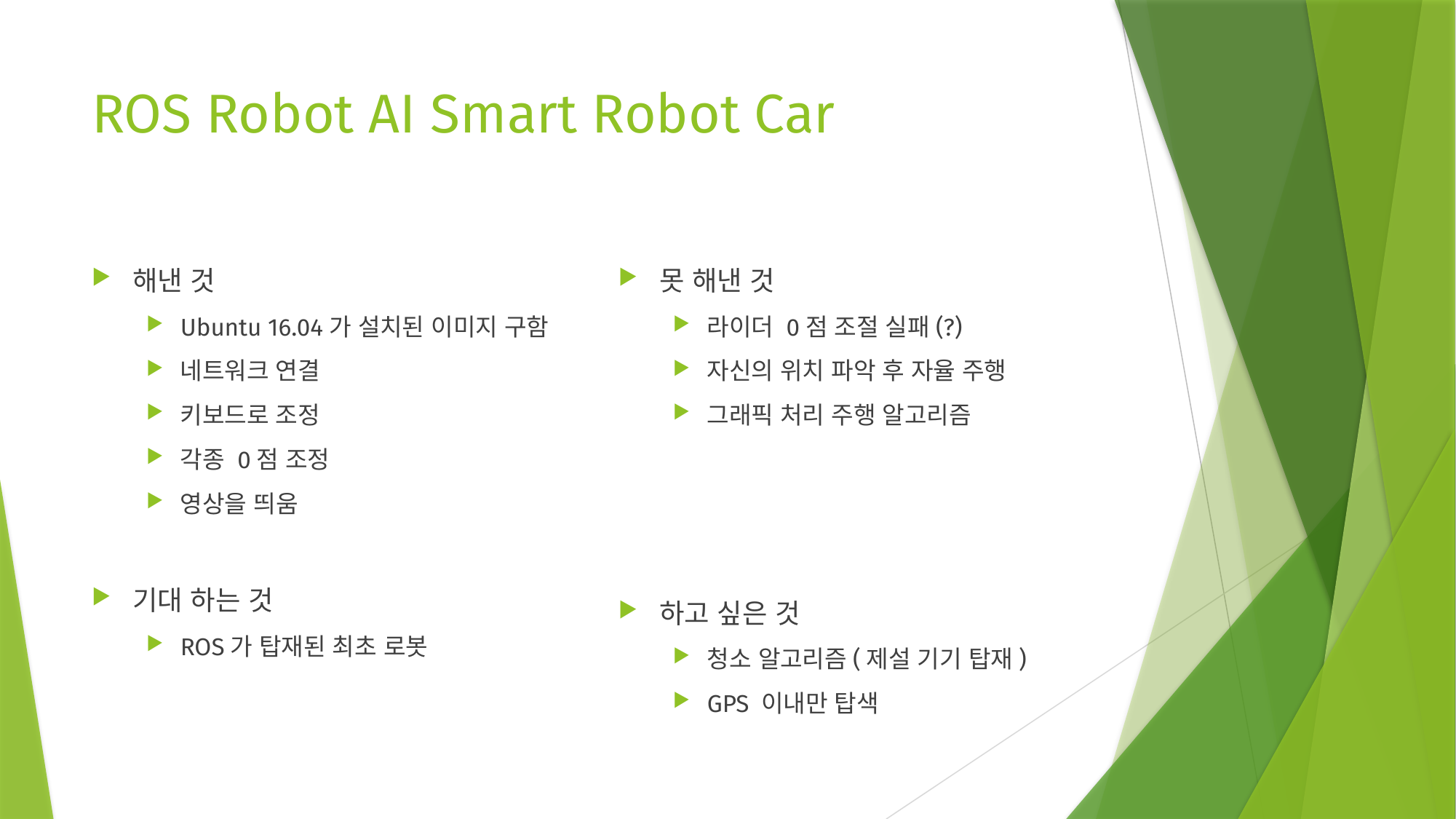

# ROS Robot AI Smart Robot Car
해낸 것
Ubuntu 16.04가 설치된 이미지 구함
네트워크 연결
키보드로 조정
각종 0점 조정
영상을 띄움

기대 하는 것
ROS가 탑재된 최초 로봇
못 해낸 것
라이더 0점 조절 실패(?)
자신의 위치 파악 후 자율 주행
그래픽 처리 주행 알고리즘

하고 싶은 것
청소 알고리즘(제설 기기 탑재)
GPS 이내만 탑색